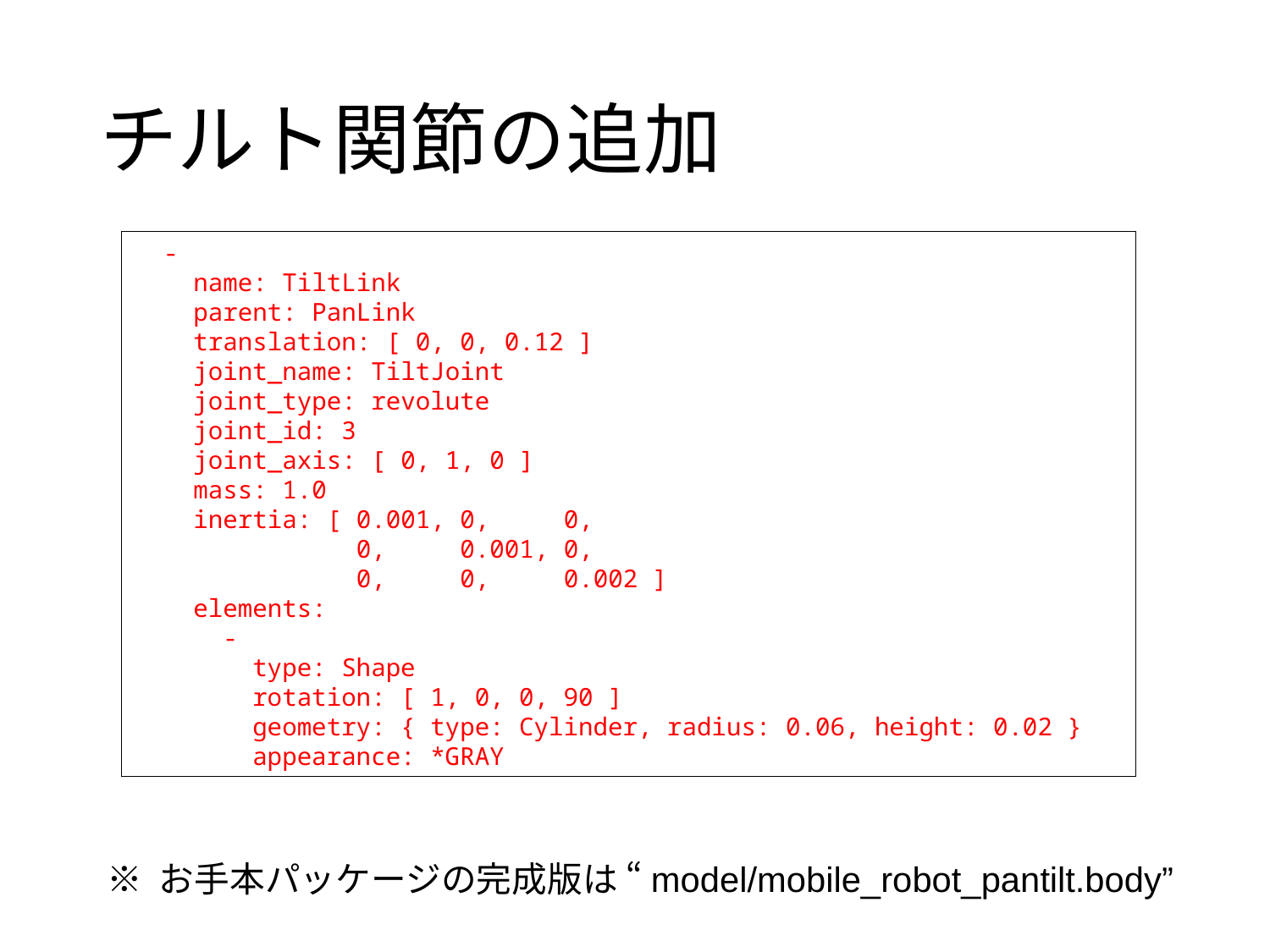

# チルト関節の追加
  -
    name: TiltLink
    parent: PanLink
    translation: [ 0, 0, 0.12 ]
    joint_name: TiltJoint
    joint_type: revolute
    joint_id: 3
    joint_axis: [ 0, 1, 0 ]
    mass: 1.0
    inertia: [ 0.001, 0,     0,
               0,     0.001, 0,
               0,     0,     0.002 ]
    elements:
      -
        type: Shape
        rotation: [ 1, 0, 0, 90 ]
        geometry: { type: Cylinder, radius: 0.06, height: 0.02 }
        appearance: *GRAY
※ お手本パッケージの完成版は “model/mobile_robot_pantilt.body”